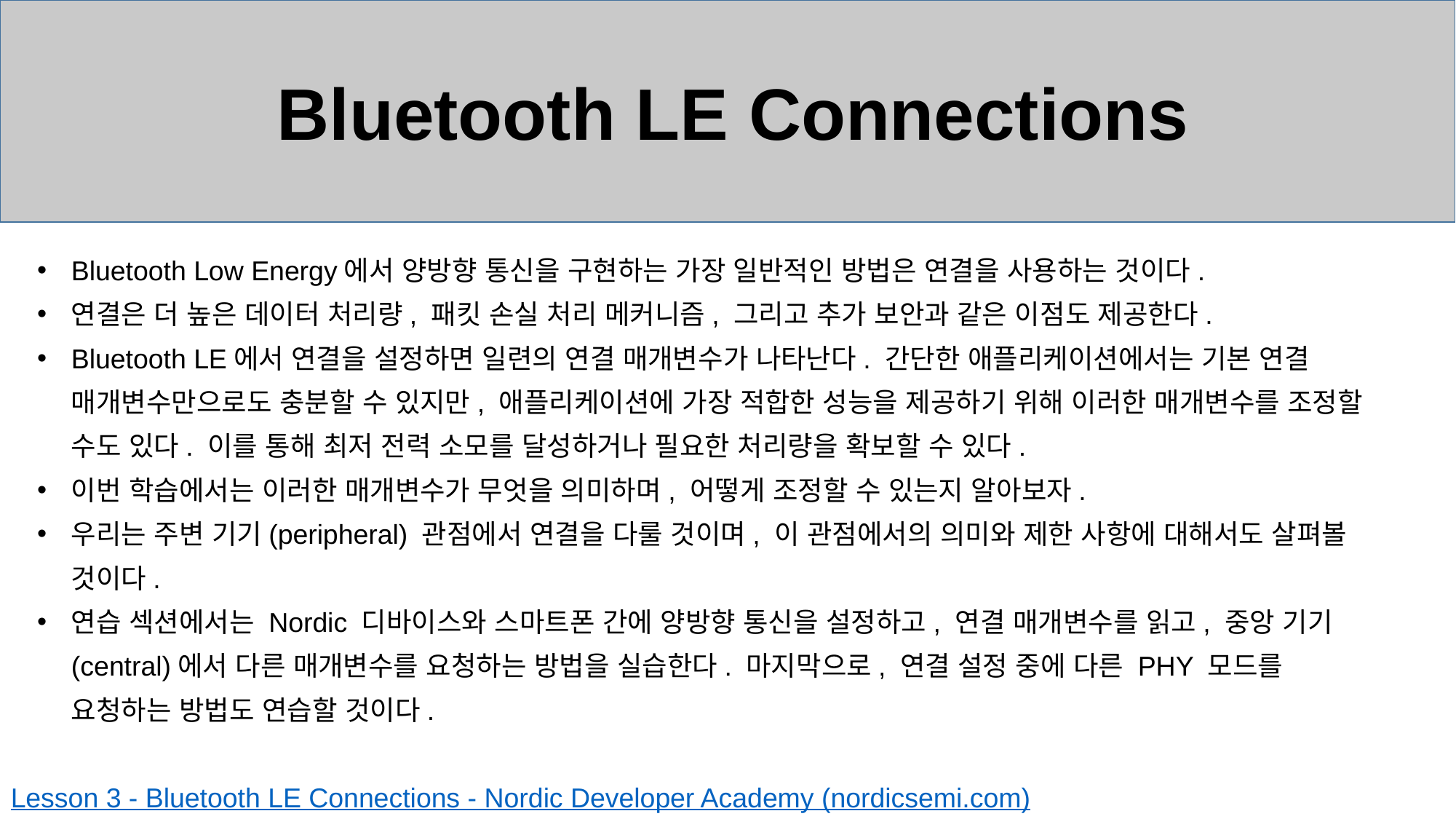

Bluetooth LE Connections
Bluetooth Low Energy에서 양방향 통신을 구현하는 가장 일반적인 방법은 연결을 사용하는 것이다.
연결은 더 높은 데이터 처리량, 패킷 손실 처리 메커니즘, 그리고 추가 보안과 같은 이점도 제공한다.
Bluetooth LE에서 연결을 설정하면 일련의 연결 매개변수가 나타난다. 간단한 애플리케이션에서는 기본 연결 매개변수만으로도 충분할 수 있지만, 애플리케이션에 가장 적합한 성능을 제공하기 위해 이러한 매개변수를 조정할 수도 있다. 이를 통해 최저 전력 소모를 달성하거나 필요한 처리량을 확보할 수 있다.
이번 학습에서는 이러한 매개변수가 무엇을 의미하며, 어떻게 조정할 수 있는지 알아보자.
우리는 주변 기기(peripheral) 관점에서 연결을 다룰 것이며, 이 관점에서의 의미와 제한 사항에 대해서도 살펴볼 것이다.
연습 섹션에서는 Nordic 디바이스와 스마트폰 간에 양방향 통신을 설정하고, 연결 매개변수를 읽고, 중앙 기기(central)에서 다른 매개변수를 요청하는 방법을 실습한다. 마지막으로, 연결 설정 중에 다른 PHY 모드를 요청하는 방법도 연습할 것이다.
Lesson 3 - Bluetooth LE Connections - Nordic Developer Academy (nordicsemi.com)